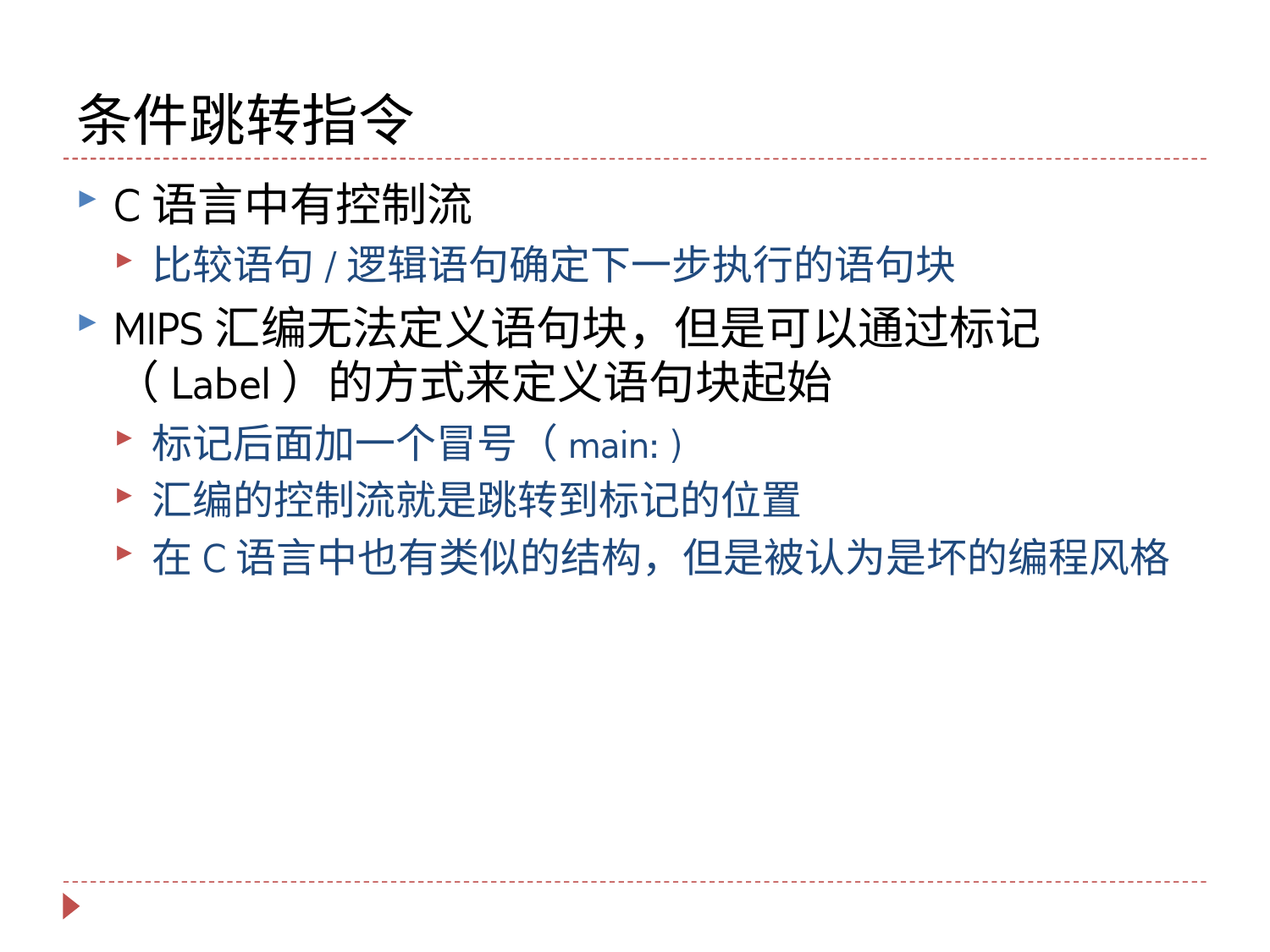

# 条件跳转指令
C语言中有控制流
比较语句/逻辑语句确定下一步执行的语句块
MIPS汇编无法定义语句块，但是可以通过标记（Label）的方式来定义语句块起始
标记后面加一个冒号（main: )
汇编的控制流就是跳转到标记的位置
在C语言中也有类似的结构，但是被认为是坏的编程风格